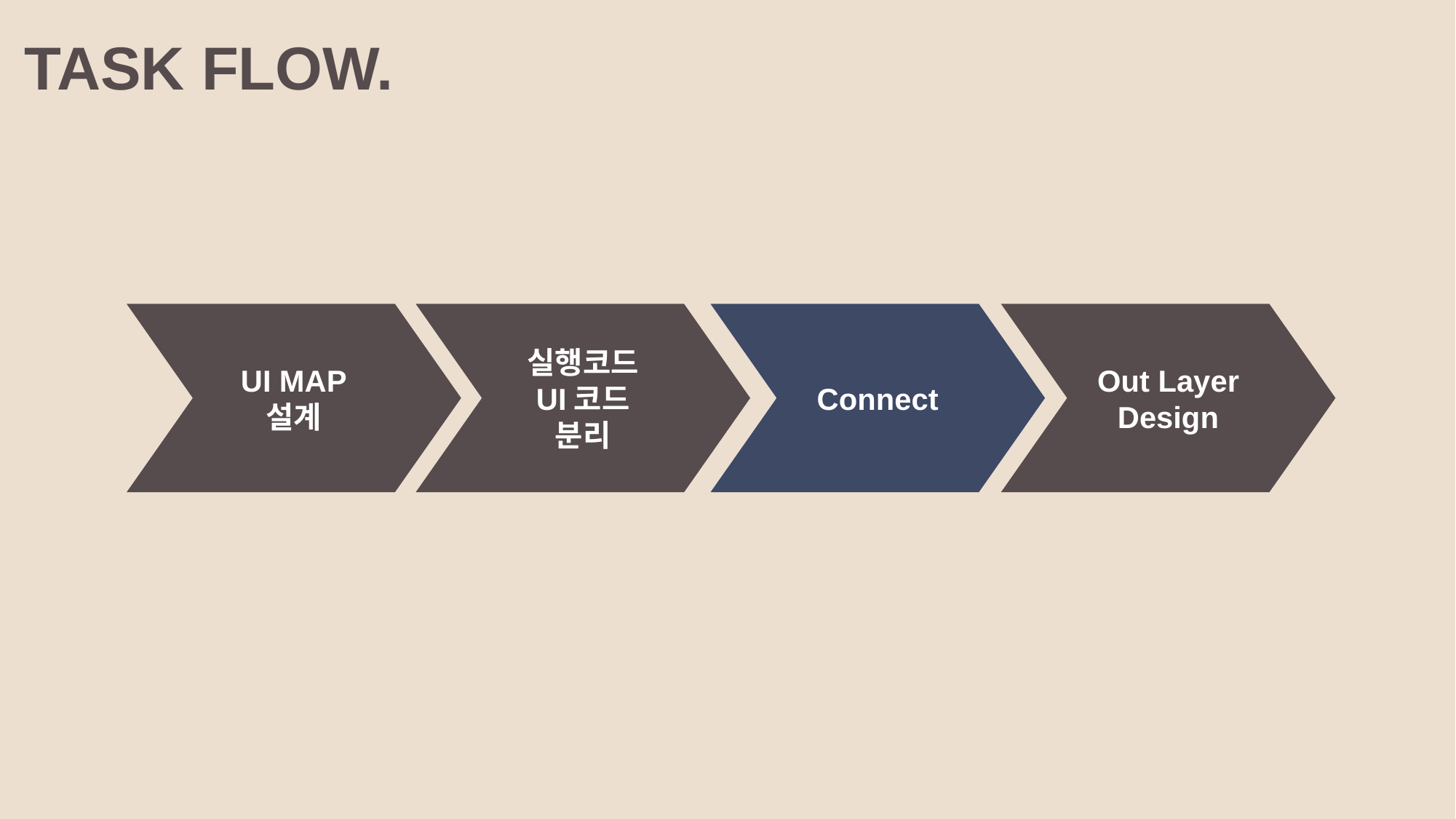

TASK FLOW.
UI MAP
설계
실행코드
UI코드
분리
Connect
Out Layer
Design